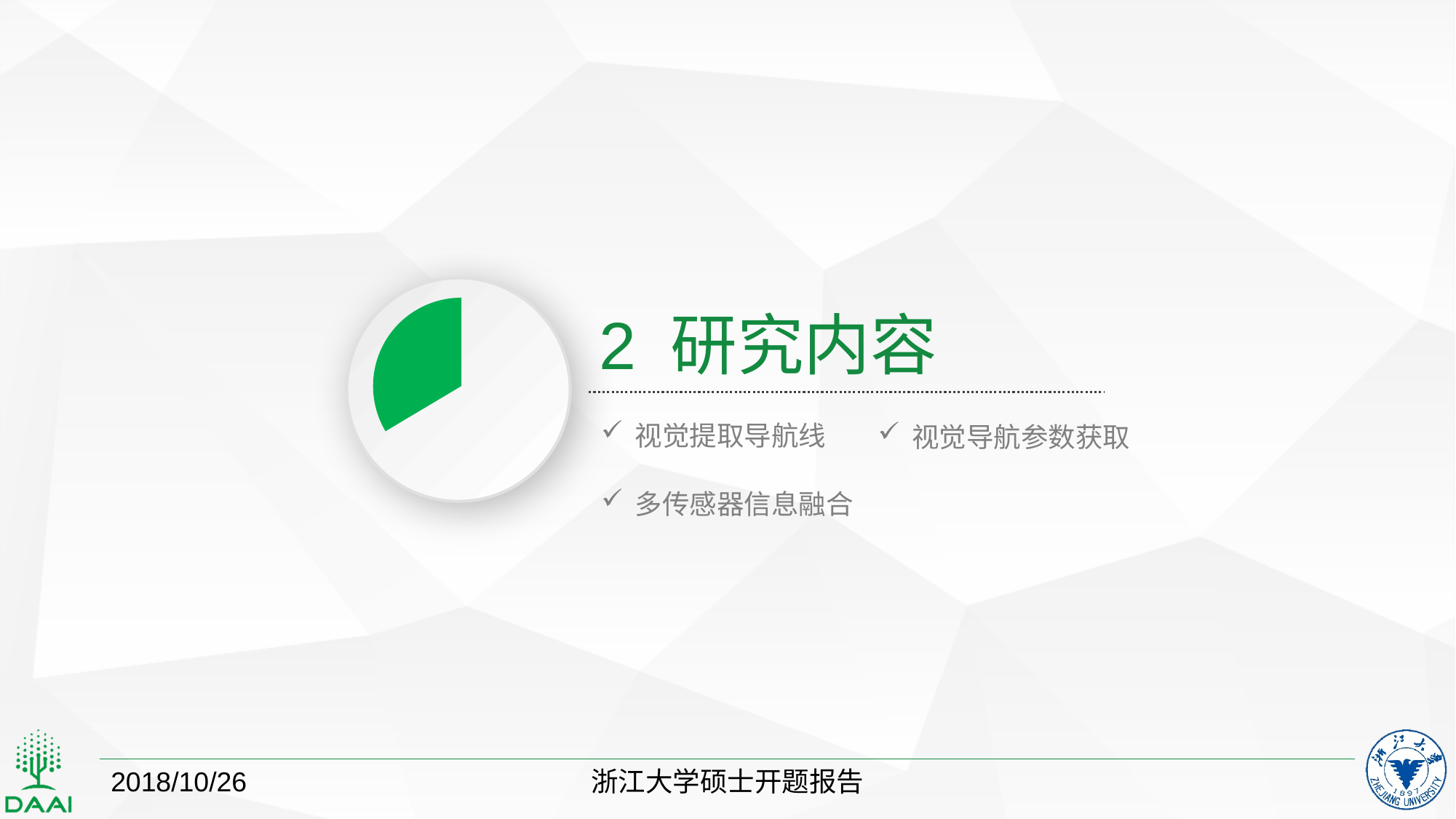

2 研究内容

视觉提取导航线
视觉导航参数获取
多传感器信息融合
2018/10/26
浙江大学硕士开题报告